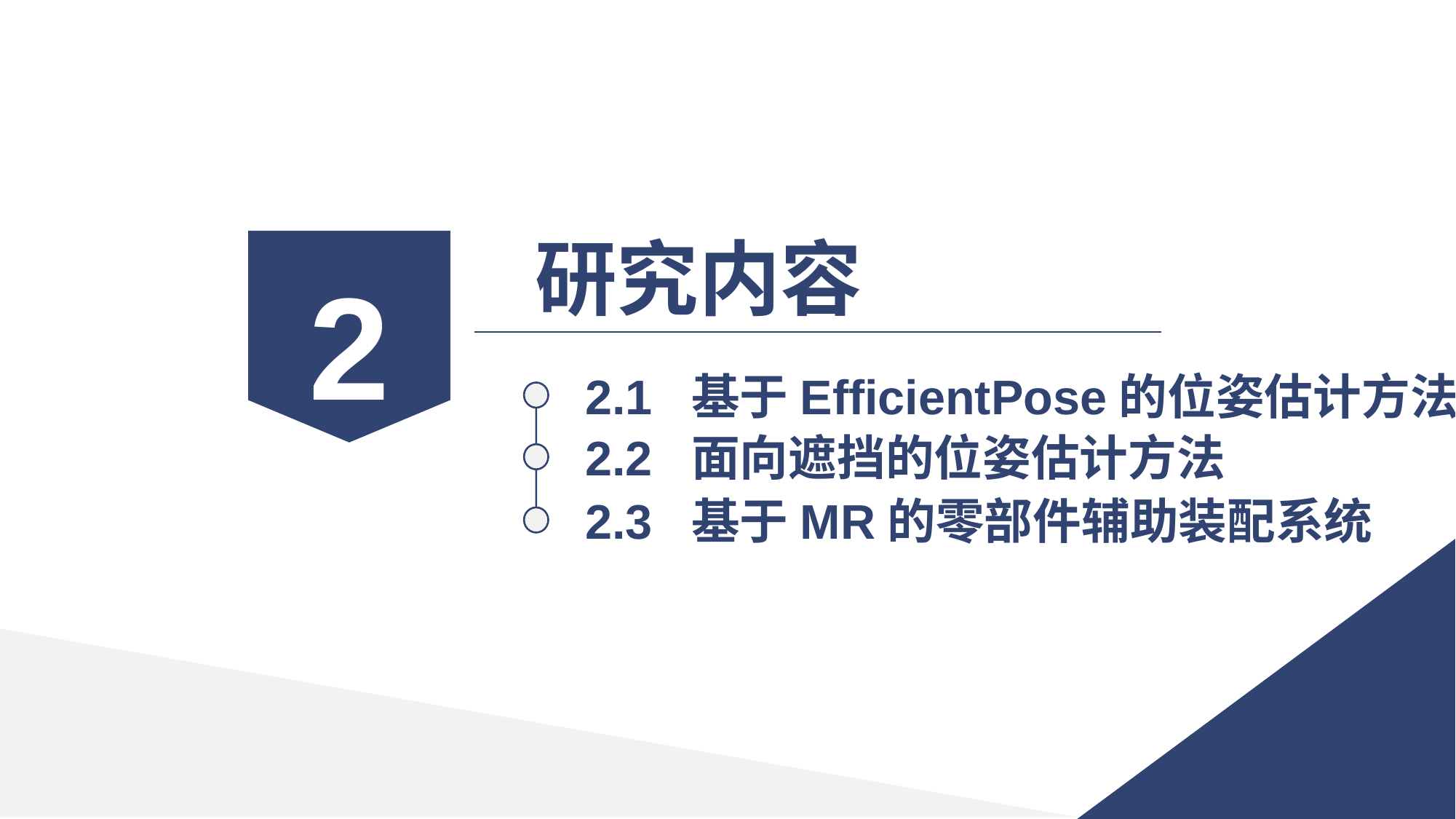

研究内容
2
2.1  基于EfficientPose的位姿估计方法

2.2  面向遮挡的位姿估计方法
2.3  基于MR的零部件辅助装配系统